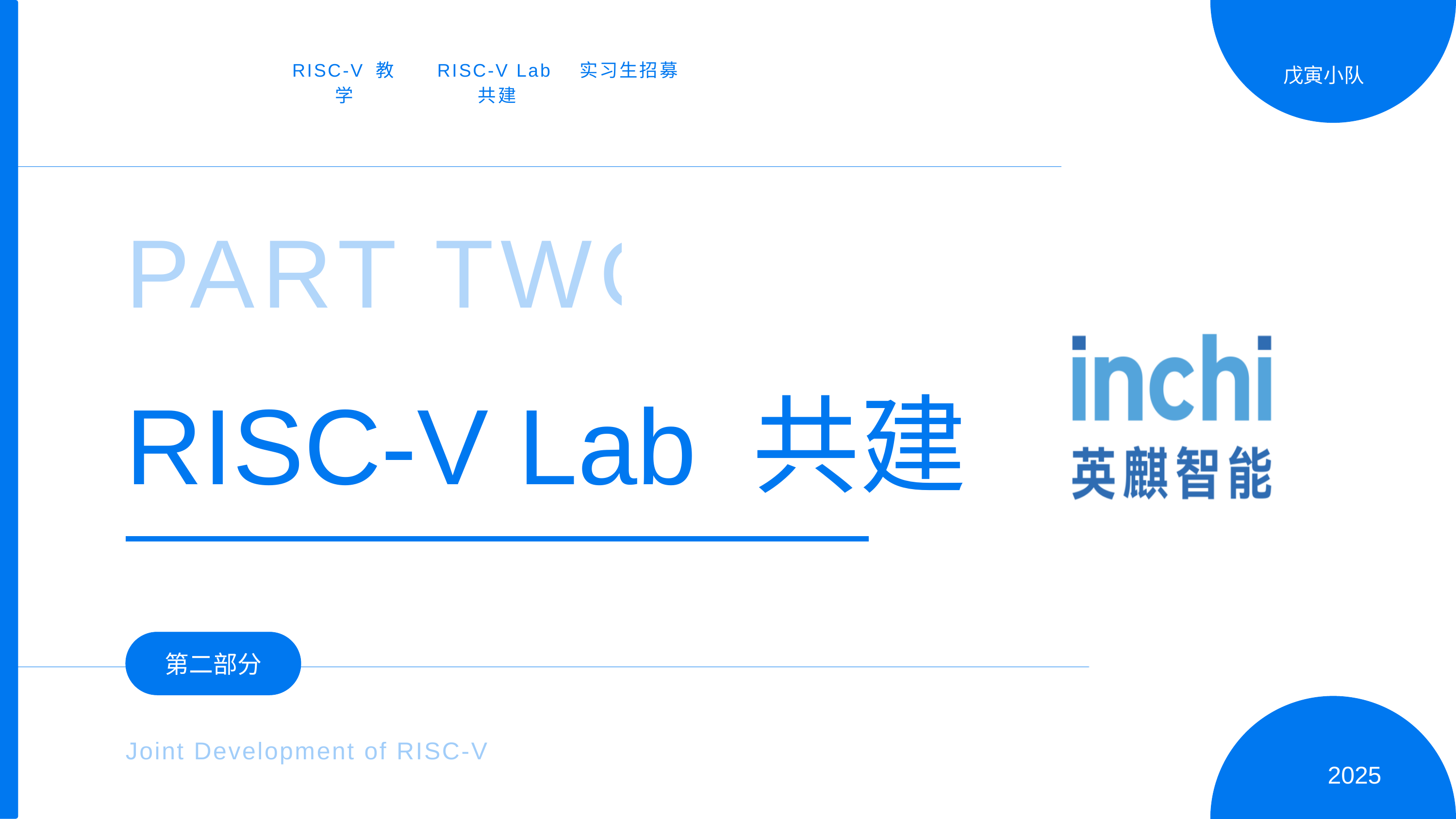

RISC-V 教学
RISC-V Lab
共建
实习生招募
戊寅小队

PART TWO
RISC-V Lab 共建

第二部分

Joint Development of RISC-V Lab
2025